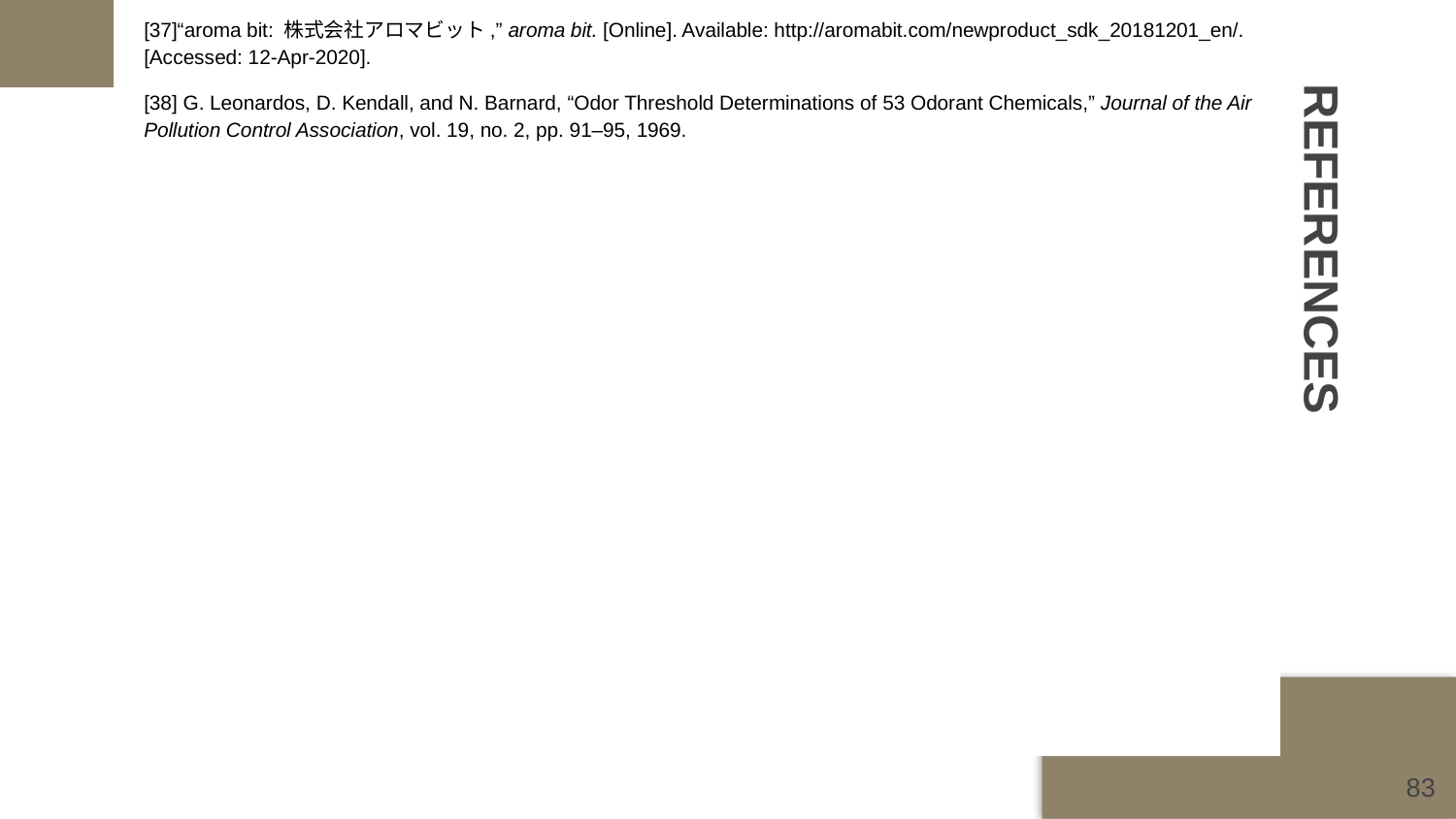

[37]“aroma bit: 株式会社アロマビット,” aroma bit. [Online]. Available: http://aromabit.com/newproduct_sdk_20181201_en/. [Accessed: 12-Apr-2020].
[38] G. Leonardos, D. Kendall, and N. Barnard, “Odor Threshold Determinations of 53 Odorant Chemicals,” Journal of the Air Pollution Control Association, vol. 19, no. 2, pp. 91–95, 1969.

# REFERENCES

83